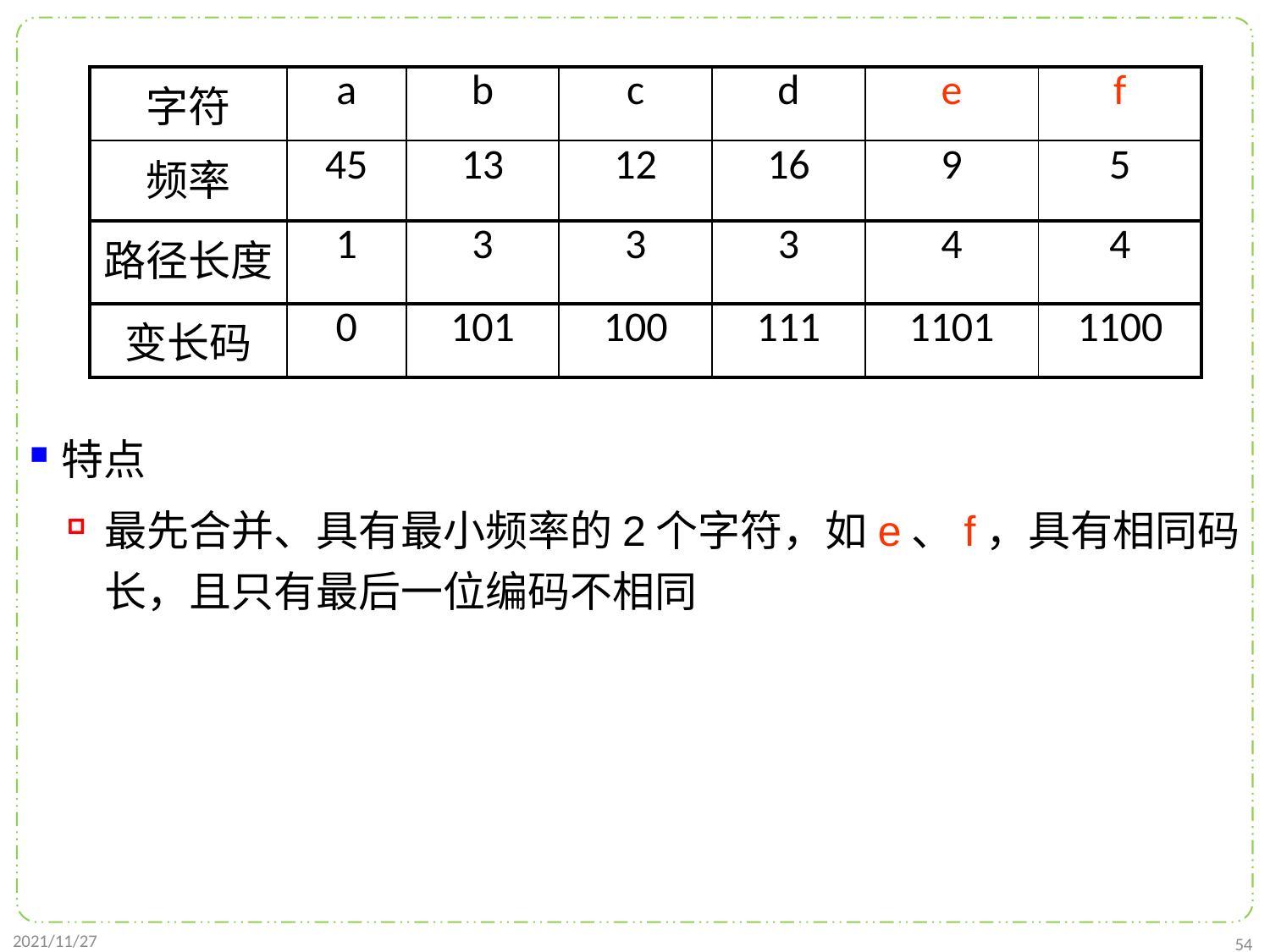

特点
最先合并、具有最小频率的2个字符，如e、f，具有相同码长，且只有最后一位编码不相同

| 字符 | a | b | c | d | e | f |
| --- | --- | --- | --- | --- | --- | --- |
| 频率 | 45 | 13 | 12 | 16 | 9 | 5 |
| 路径长度 | 1 | 3 | 3 | 3 | 4 | 4 |
| 变长码 | 0 | 101 | 100 | 111 | 1101 | 1100 |

2021/11/27
54